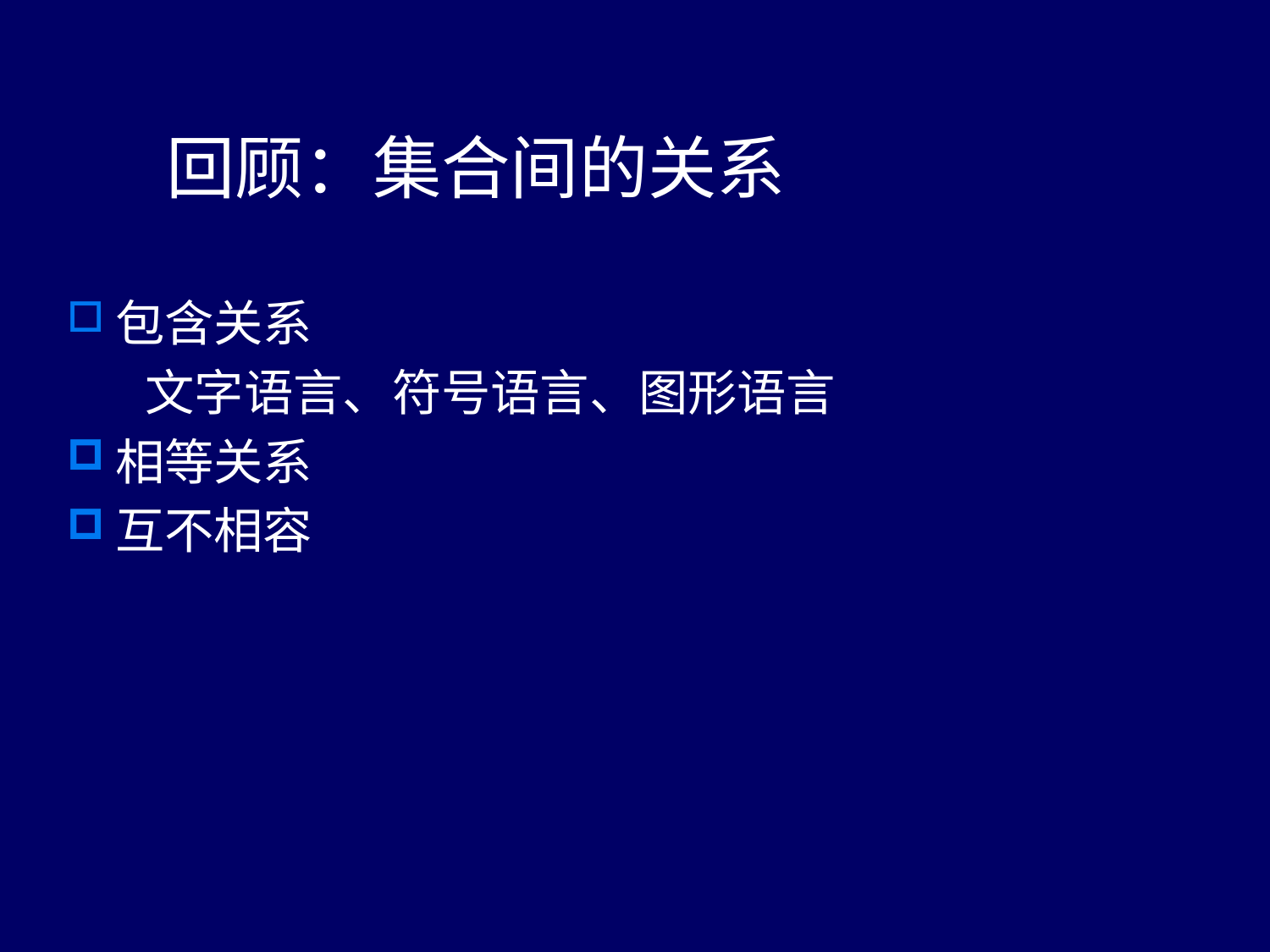

# 回顾：集合间的关系
包含关系
      文字语言、符号语言、图形语言
相等关系
互不相容